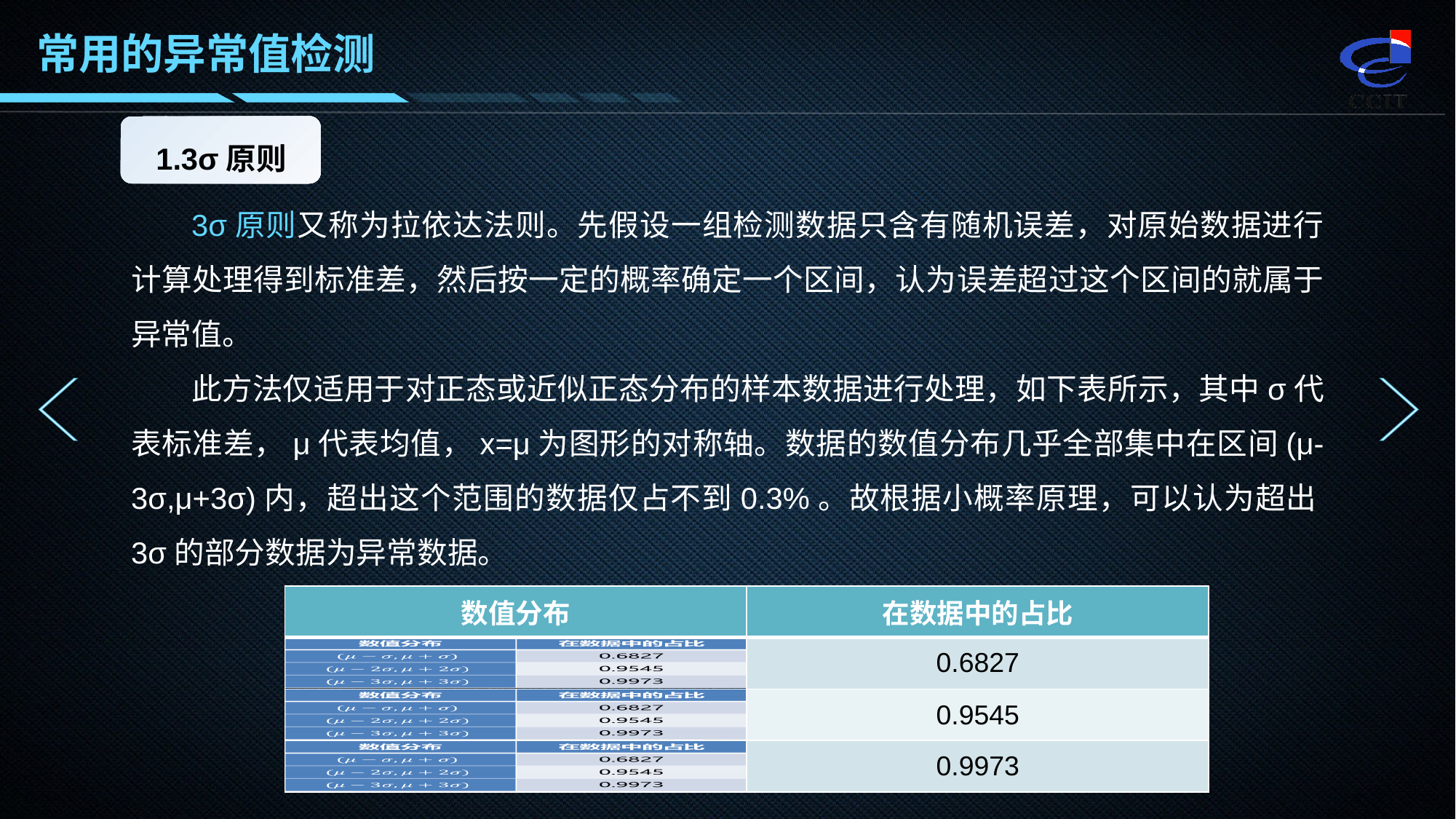

常用的异常值检测

1.3σ原则
3σ原则又称为拉依达法则。先假设一组检测数据只含有随机误差，对原始数据进行计算处理得到标准差，然后按一定的概率确定一个区间，认为误差超过这个区间的就属于异常值。
此方法仅适用于对正态或近似正态分布的样本数据进行处理，如下表所示，其中σ代表标准差，μ代表均值，x=μ为图形的对称轴。数据的数值分布几乎全部集中在区间(μ-3σ,μ+3σ)内，超出这个范围的数据仅占不到0.3%。故根据小概率原理，可以认为超出3σ的部分数据为异常数据。
| 数值分布 | 在数据中的占比 |
| --- | --- |
|  | 0.6827 |
|  | 0.9545 |
|  | 0.9973 |